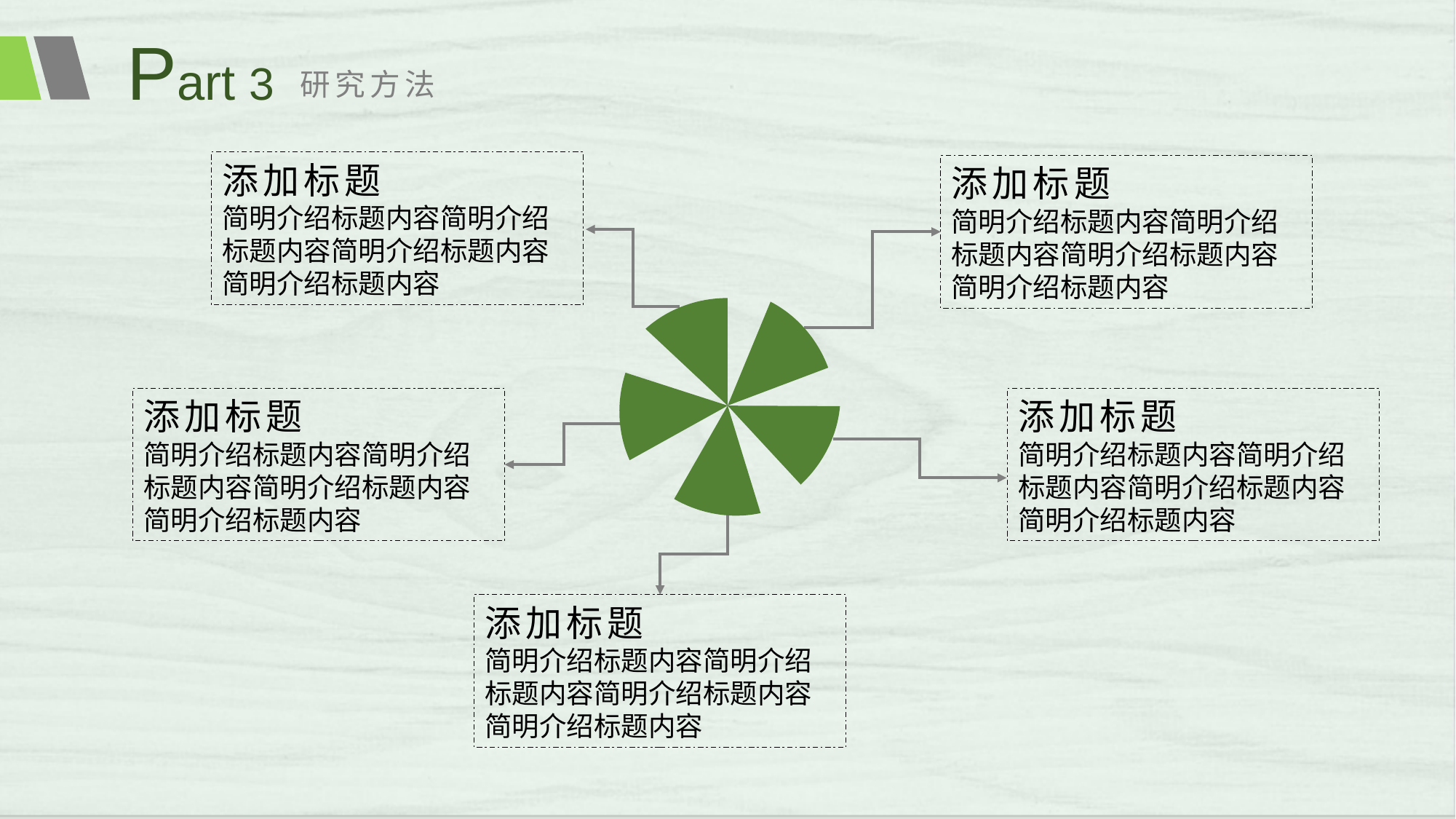

Part 3
研究方法

添加标题
简明介绍标题内容简明介绍标题内容简明介绍标题内容简明介绍标题内容
添加标题
简明介绍标题内容简明介绍标题内容简明介绍标题内容简明介绍标题内容

添加标题
简明介绍标题内容简明介绍标题内容简明介绍标题内容简明介绍标题内容
添加标题
简明介绍标题内容简明介绍标题内容简明介绍标题内容简明介绍标题内容
添加标题
简明介绍标题内容简明介绍标题内容简明介绍标题内容简明介绍标题内容